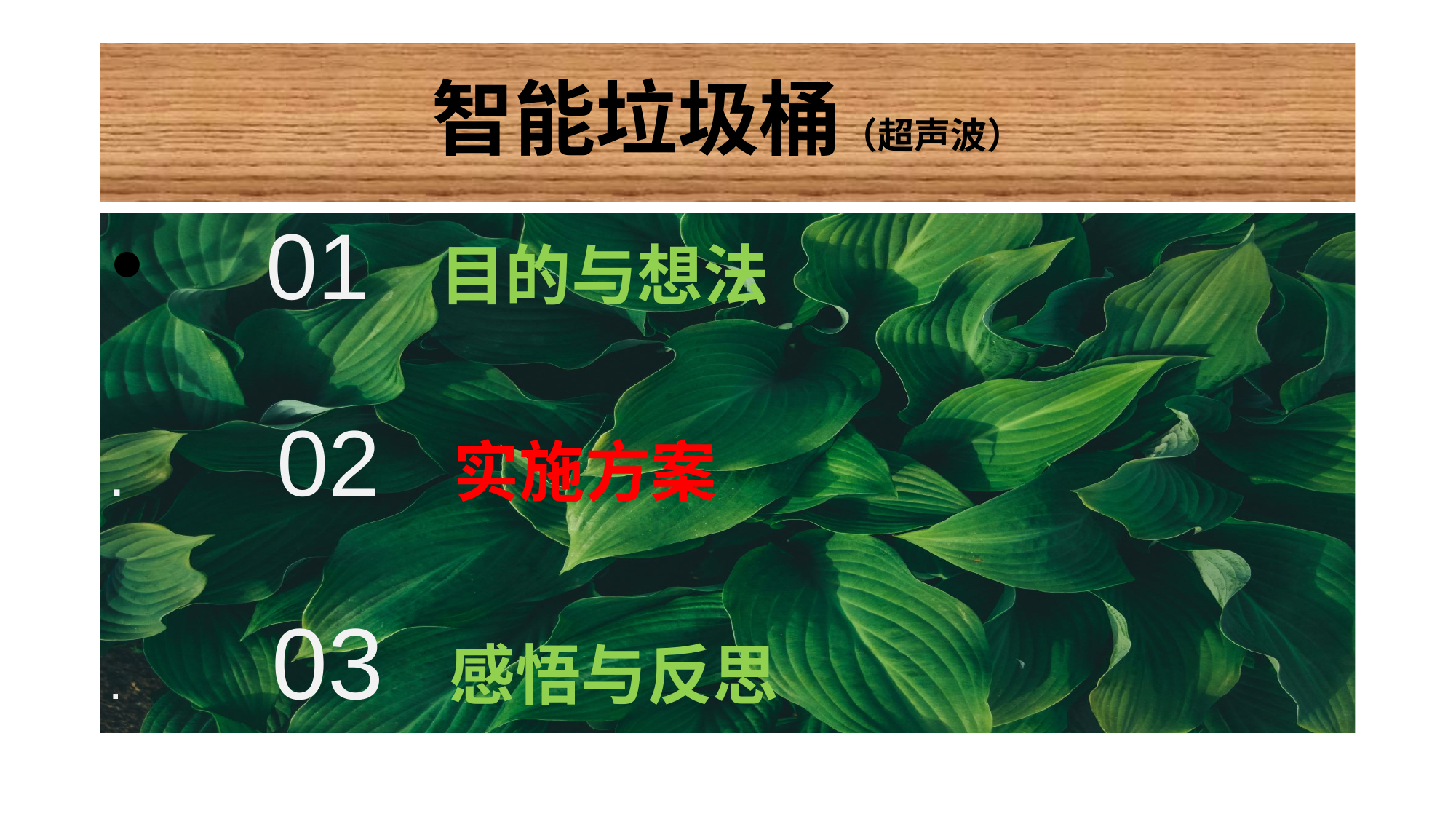

# 智能垃圾桶（超声波）
     01        目的与想法

.             02    实施方案

.                03     感悟与反思